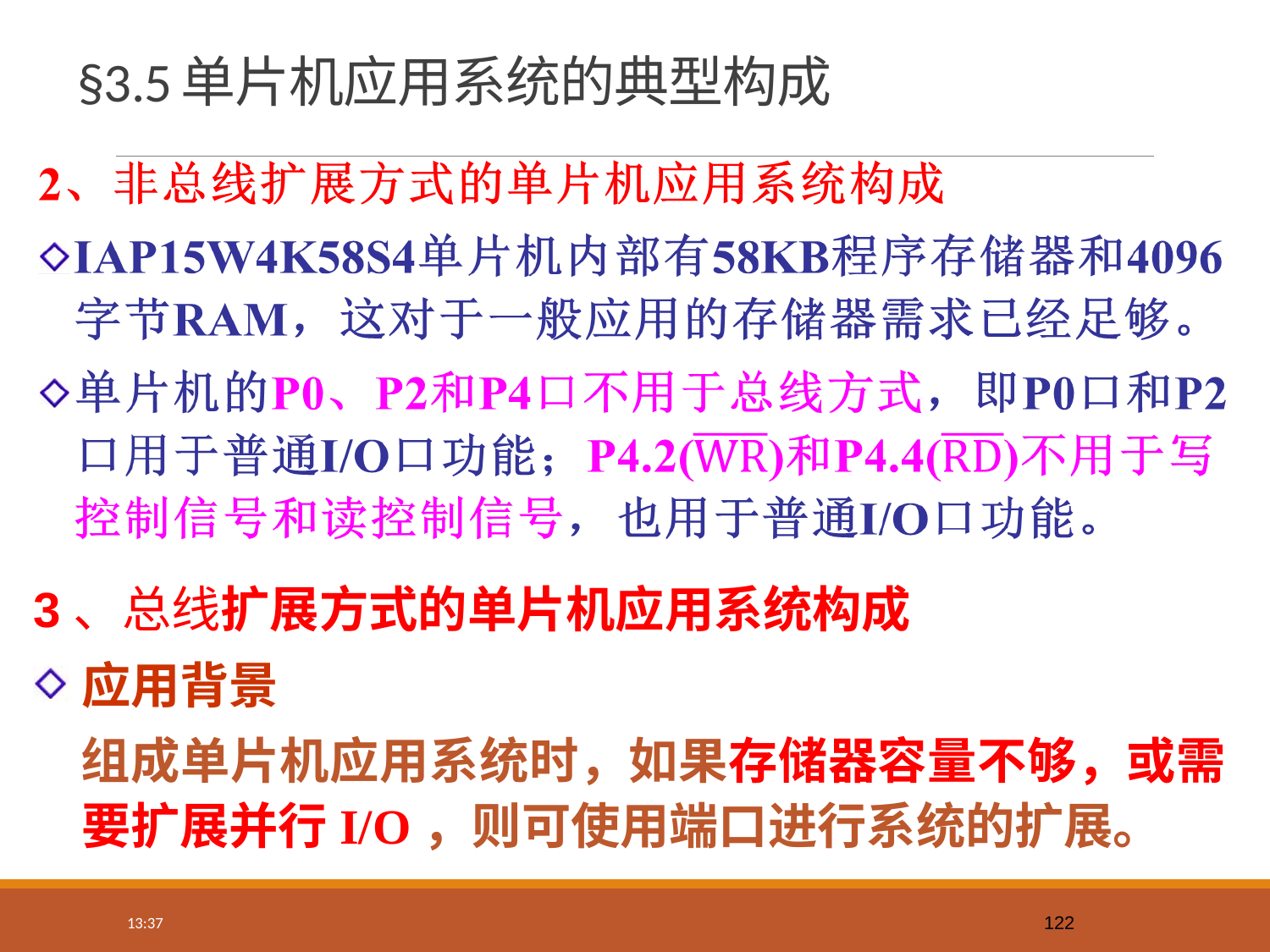

# §3.5单片机应用系统的典型构成

3、总线扩展方式的单片机应用系统构成
应用背景
   组成单片机应用系统时，如果存储器容量不够，或需要扩展并行I/O，则可使用端口进行系统的扩展。

122
13:37